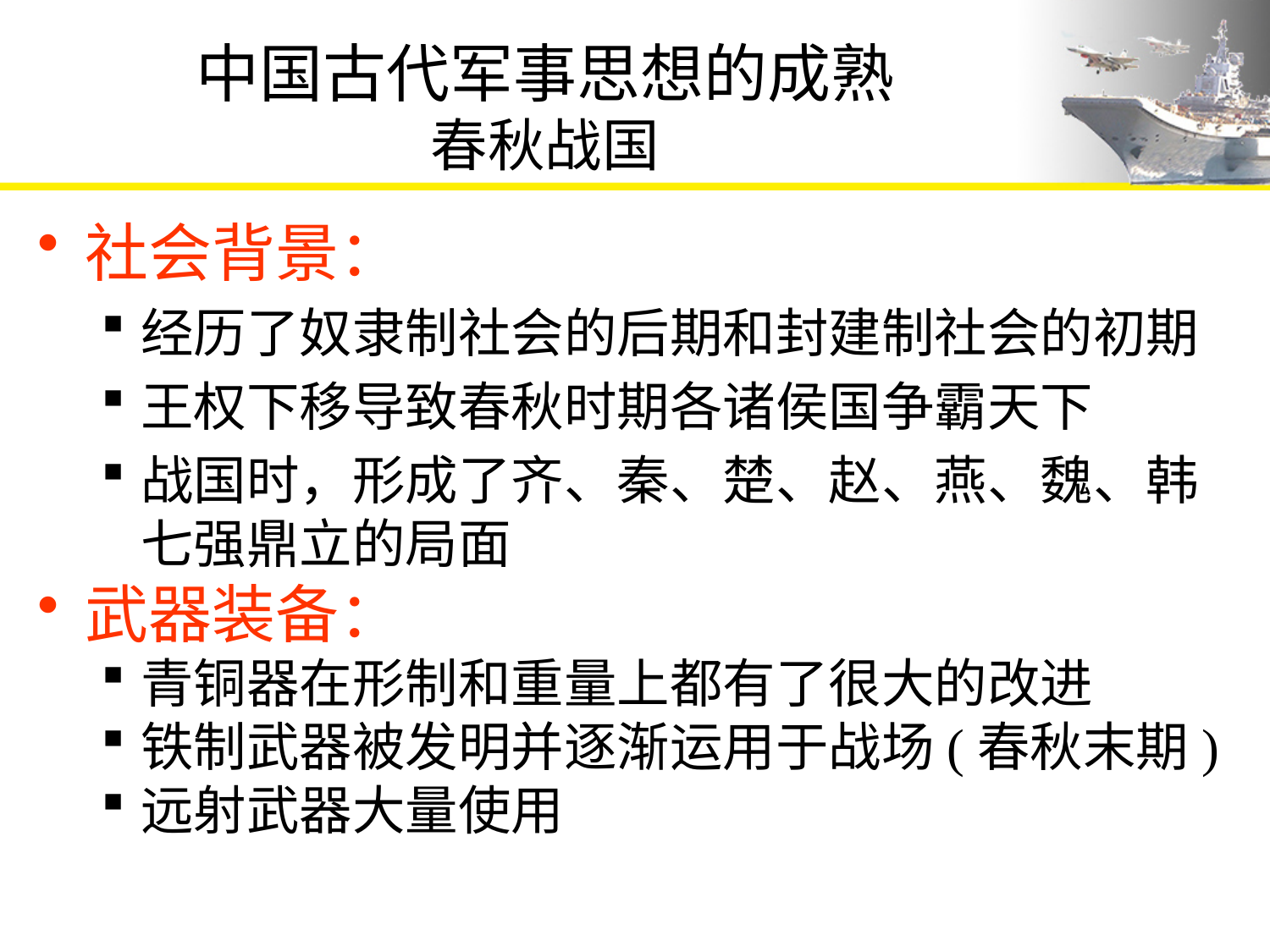

# 中国古代军事思想的成熟 春秋战国
社会背景：
经历了奴隶制社会的后期和封建制社会的初期
王权下移导致春秋时期各诸侯国争霸天下
战国时，形成了齐、秦、楚、赵、燕、魏、韩七强鼎立的局面
武器装备：
青铜器在形制和重量上都有了很大的改进
铁制武器被发明并逐渐运用于战场(春秋末期)
远射武器大量使用